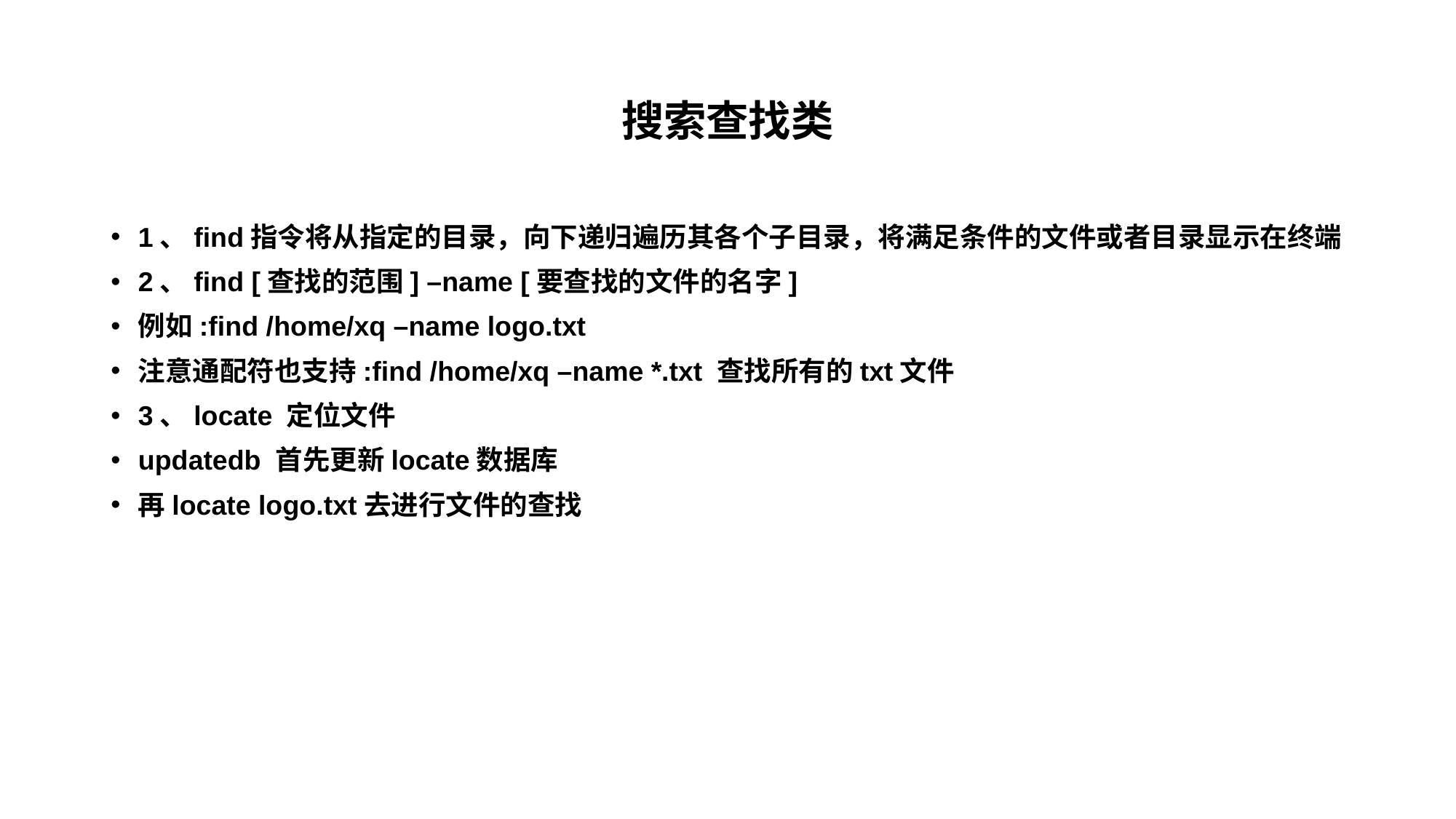

# 搜索查找类
1、find指令将从指定的目录，向下递归遍历其各个子目录，将满足条件的文件或者目录显示在终端
2、find [查找的范围] –name [要查找的文件的名字]
例如:find /home/xq –name logo.txt
注意通配符也支持:find /home/xq –name *.txt 查找所有的txt文件
3、locate 定位文件
updatedb 首先更新locate数据库
再locate logo.txt去进行文件的查找